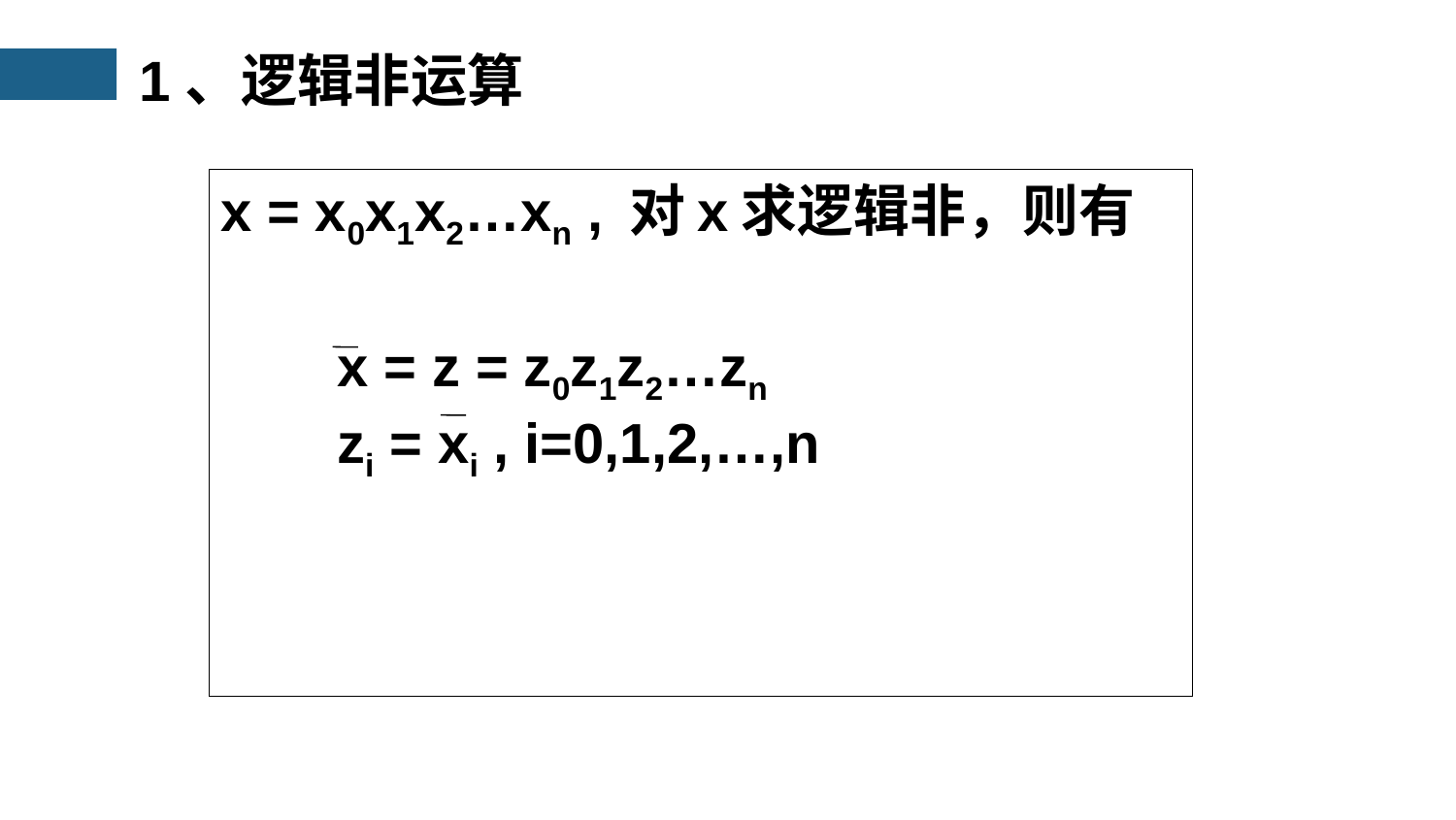

1、逻辑非运算
x = x0x1x2…xn , 对x求逻辑非，则有
　x = z = z0z1z2…zn
　zi = xi , i=0,1,2,…,n